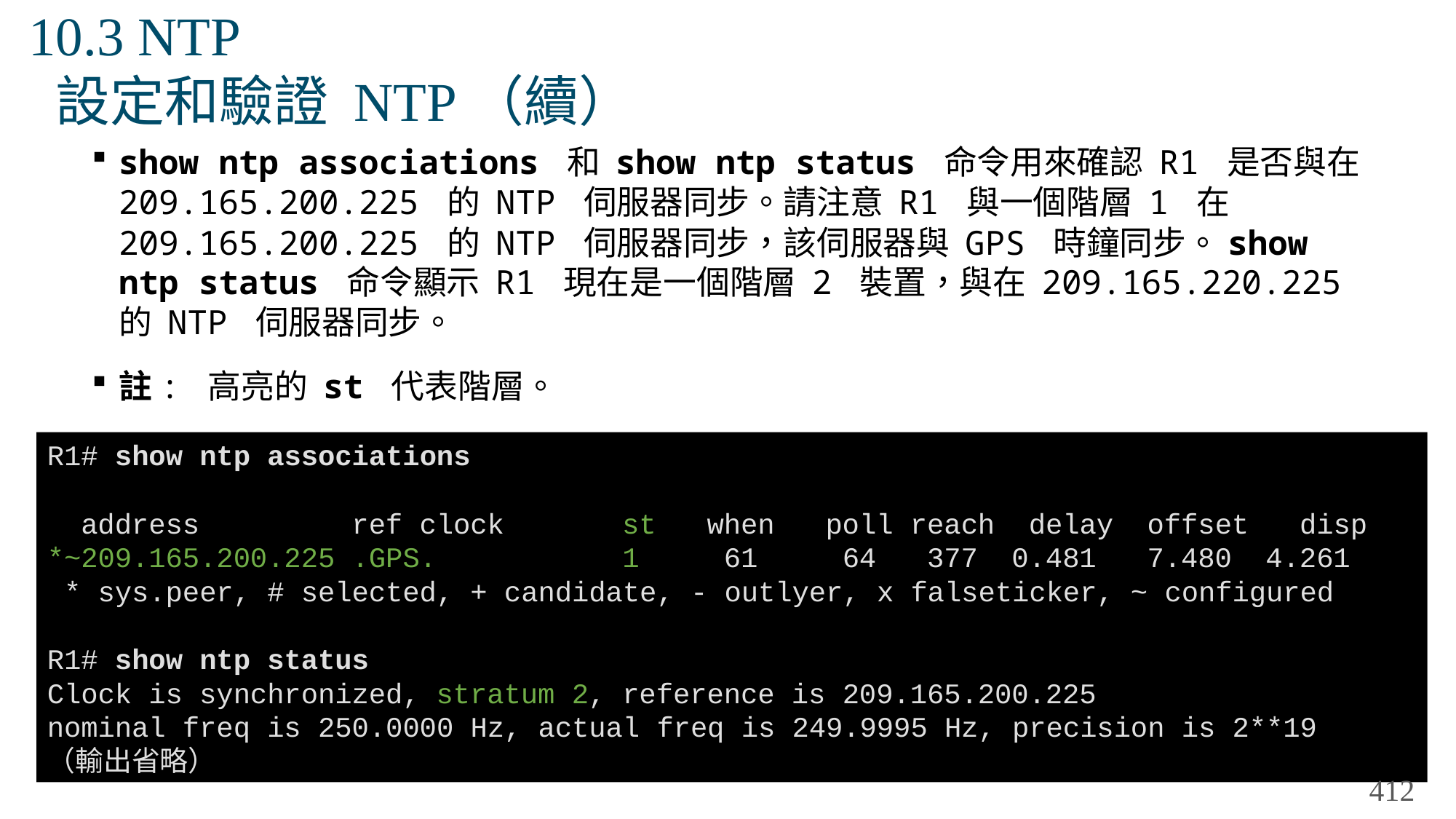

# 10.3 NTP 設定和驗證 NTP（續）
show ntp associations 和 show ntp status 命令用來確認 R1 是否與在 209.165.200.225 的 NTP 伺服器同步。請注意 R1 與一個階層 1 在 209.165.200.225 的 NTP 伺服器同步，該伺服器與 GPS 時鐘同步。show ntp status 命令顯示 R1 現在是一個階層 2 裝置，與在 209.165.220.225 的 NTP 伺服器同步。
註: 高亮的 st 代表階層。
R1# show ntp associations

  address         ref clock       st   when   poll reach  delay  offset   disp
*~209.165.200.225 .GPS.           1     61     64   377  0.481   7.480  4.261
 * sys.peer, # selected, + candidate, - outlyer, x falseticker, ~ configured

R1# show ntp status
Clock is synchronized, stratum 2, reference is 209.165.200.225
nominal freq is 250.0000 Hz, actual freq is 249.9995 Hz, precision is 2**19
（輸出省略）
412